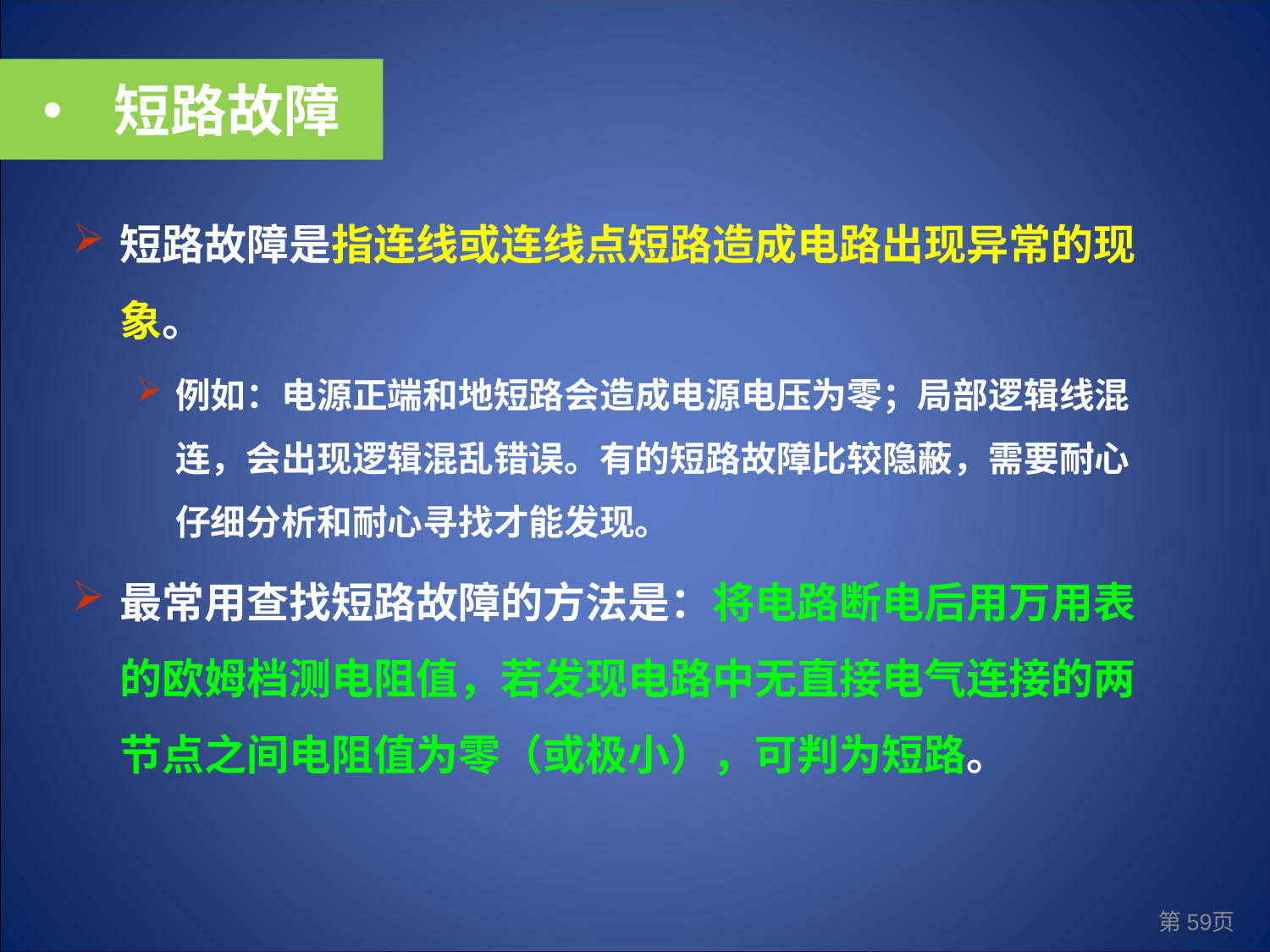

短路故障
短路故障是指连线或连线点短路造成电路出现异常的现象。
例如：电源正端和地短路会造成电源电压为零；局部逻辑线混连，会出现逻辑混乱错误。有的短路故障比较隐蔽，需要耐心仔细分析和耐心寻找才能发现。
最常用查找短路故障的方法是：将电路断电后用万用表的欧姆档测电阻值，若发现电路中无直接电气连接的两节点之间电阻值为零（或极小），可判为短路。